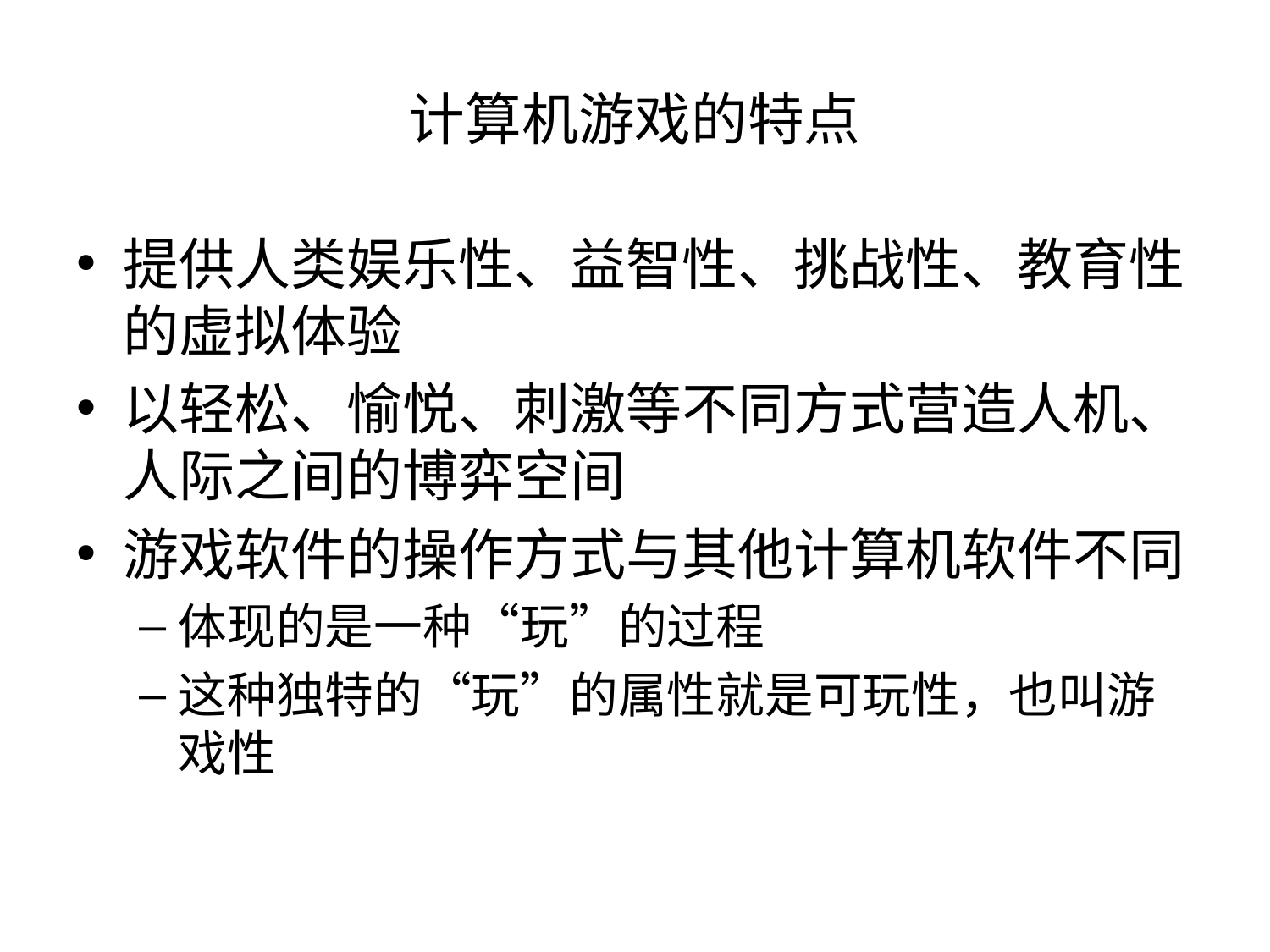

# 计算机游戏的特点
提供人类娱乐性、益智性、挑战性、教育性的虚拟体验
以轻松、愉悦、刺激等不同方式营造人机、人际之间的博弈空间
游戏软件的操作方式与其他计算机软件不同
体现的是一种“玩”的过程
这种独特的“玩”的属性就是可玩性，也叫游戏性